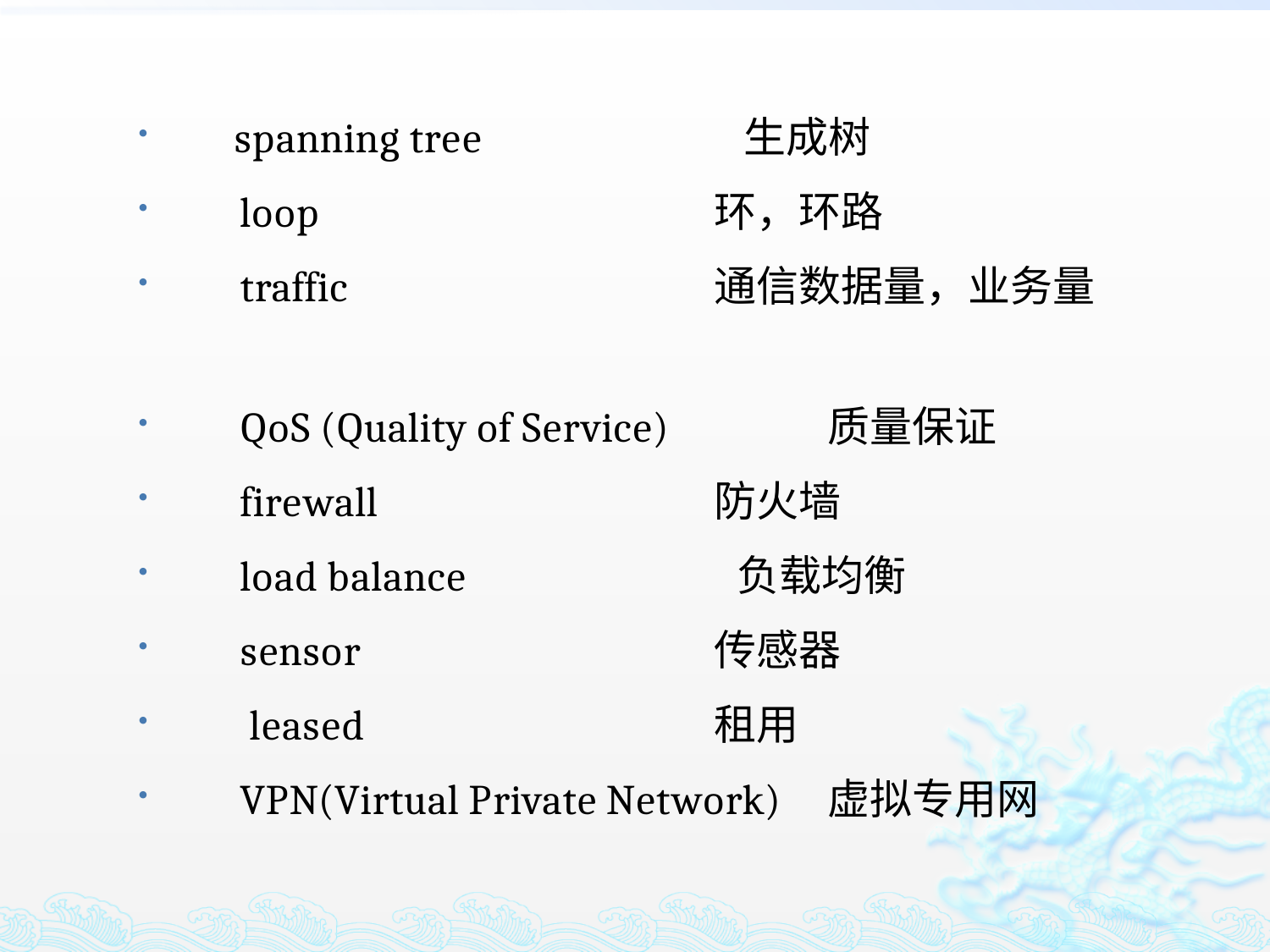

spanning tree                           生成树
　loop                                   	 环，环路
　traffic                                  	 通信数据量，业务量
　QoS (Quality of Service)                质量保证
　firewall                                 	 防火墙
　load balance                            负载均衡
　sensor                                  	 传感器
　 leased                                 	 租用
　VPN(Virtual Private Network)    虚拟专用网